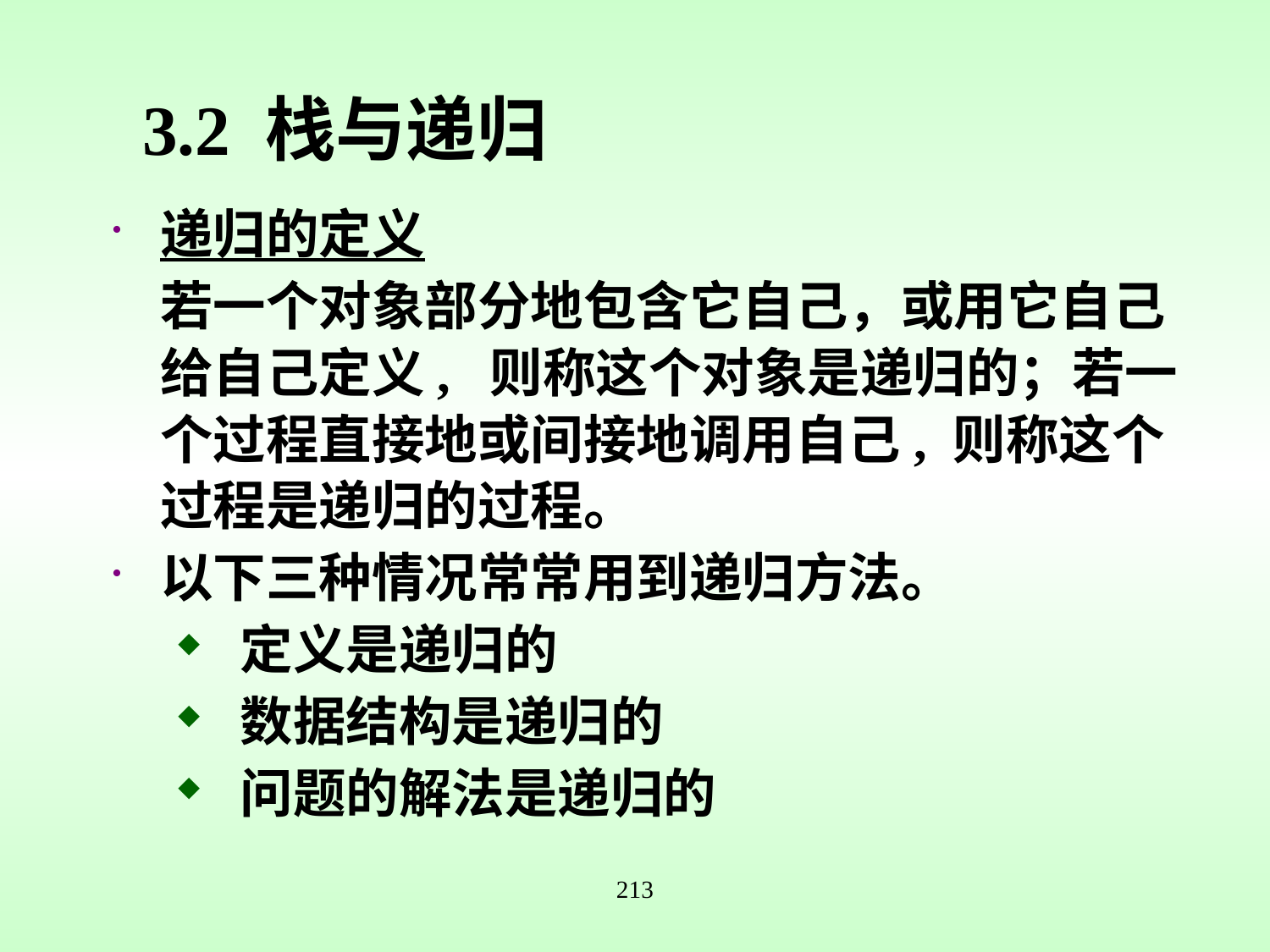

# 3.2 栈与递归
递归的定义
	若一个对象部分地包含它自己，或用它自己给自己定义,  则称这个对象是递归的；若一个过程直接地或间接地调用自己, 则称这个过程是递归的过程。
以下三种情况常常用到递归方法。
 定义是递归的
 数据结构是递归的
 问题的解法是递归的
213